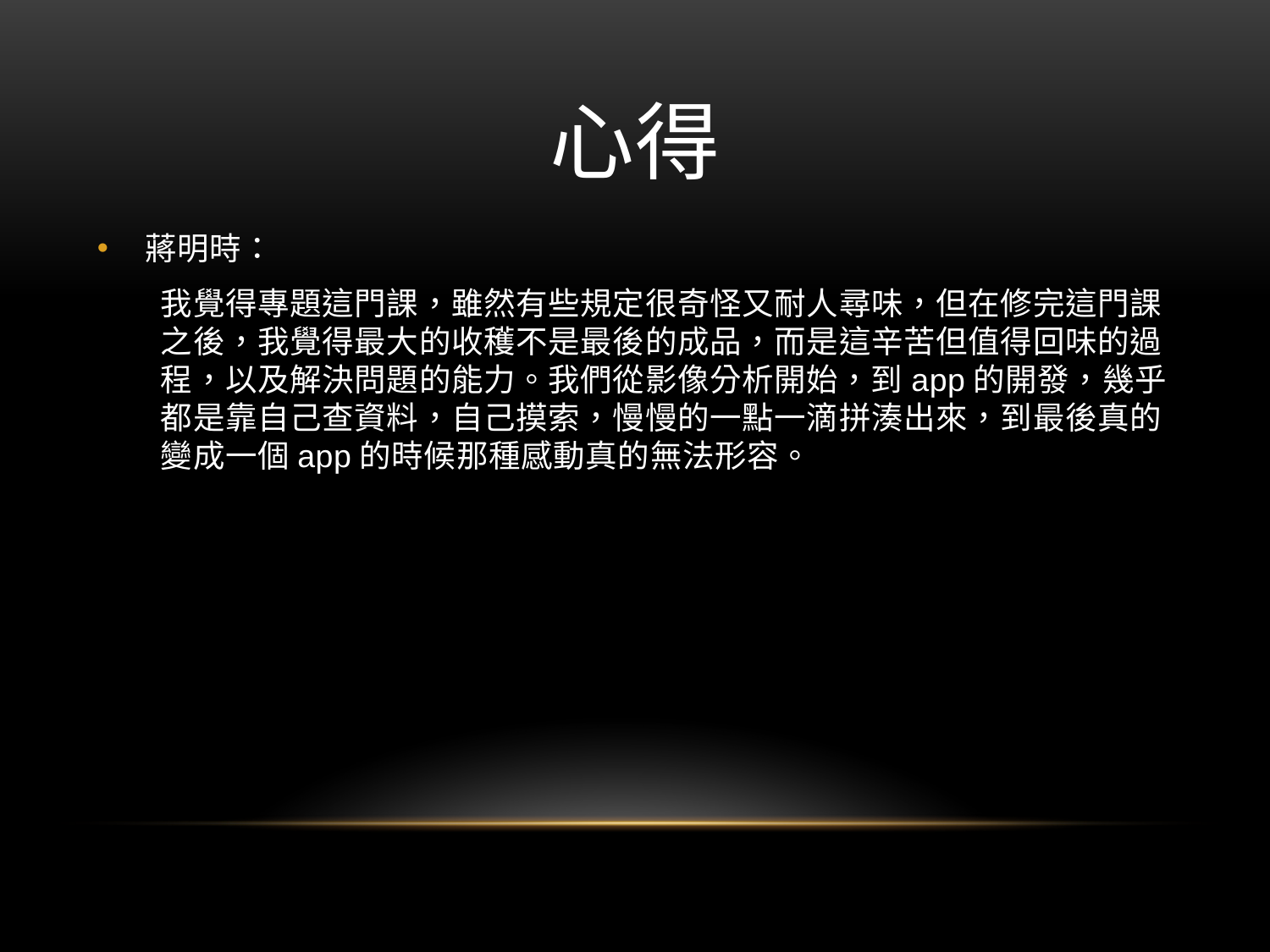

# 心得
蔣明時：
我覺得專題這門課，雖然有些規定很奇怪又耐人尋味，但在修完這門課之後，我覺得最大的收穫不是最後的成品，而是這辛苦但值得回味的過程，以及解決問題的能力。我們從影像分析開始，到app的開發，幾乎都是靠自己查資料，自己摸索，慢慢的一點一滴拼湊出來，到最後真的變成一個app的時候那種感動真的無法形容。